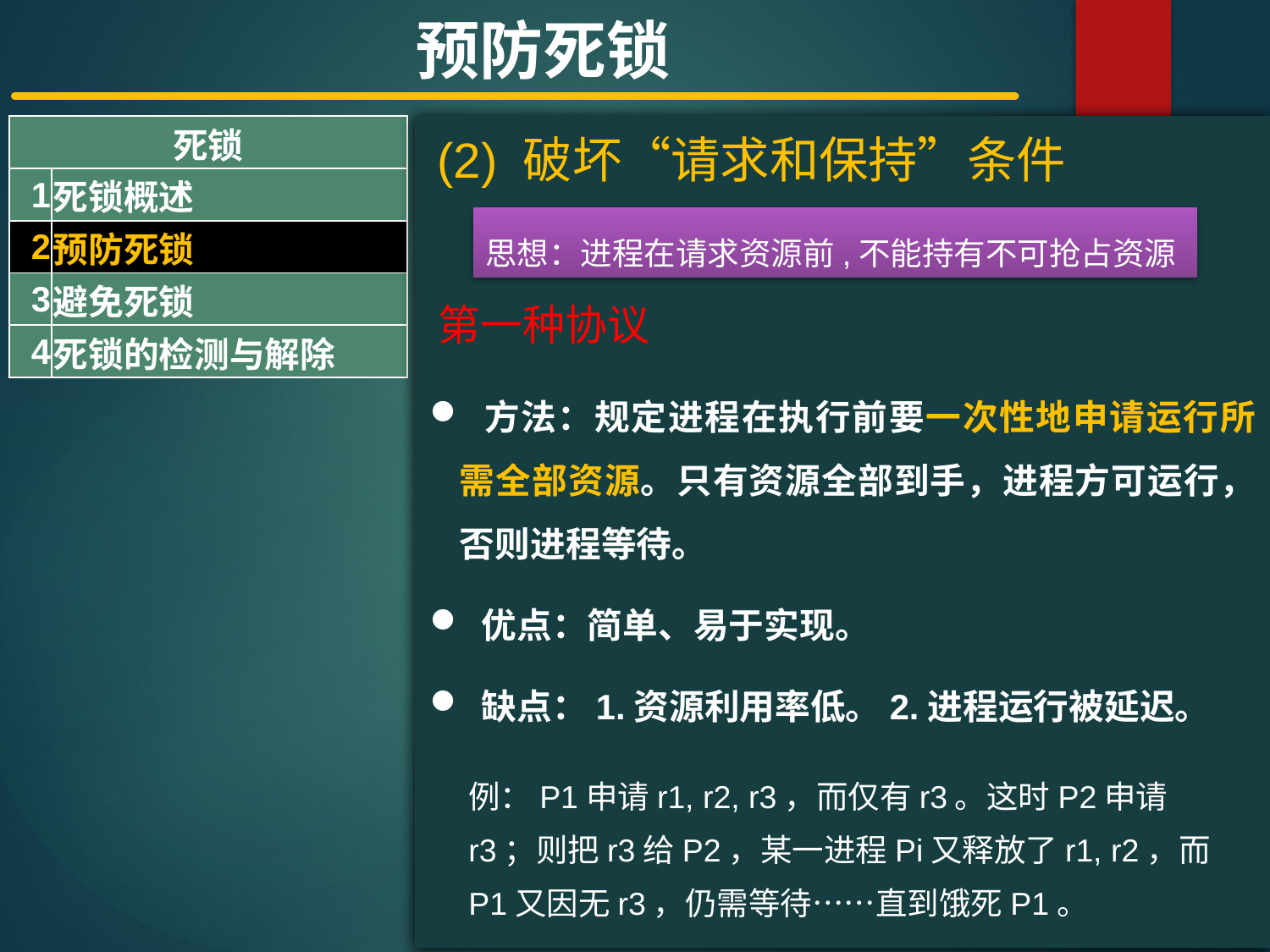

预防死锁
| 死锁 |  |
| --- | --- |
| 1 | 死锁概述 |
| 2 | 预防死锁 |
| 3 | 避免死锁 |
| 4 | 死锁的检测与解除 |
#
(2) 破坏“请求和保持”条件
思想：进程在请求资源前,不能持有不可抢占资源
第一种协议
 方法：规定进程在执行前要一次性地申请运行所需全部资源。只有资源全部到手，进程方可运行，否则进程等待。
 优点：简单、易于实现。
 缺点：1.资源利用率低。2.进程运行被延迟。
例：P1申请r1, r2, r3，而仅有r3。这时P2申请r3；则把r3给P2，某一进程Pi又释放了r1, r2，而 P1又因无r3，仍需等待……直到饿死P1。